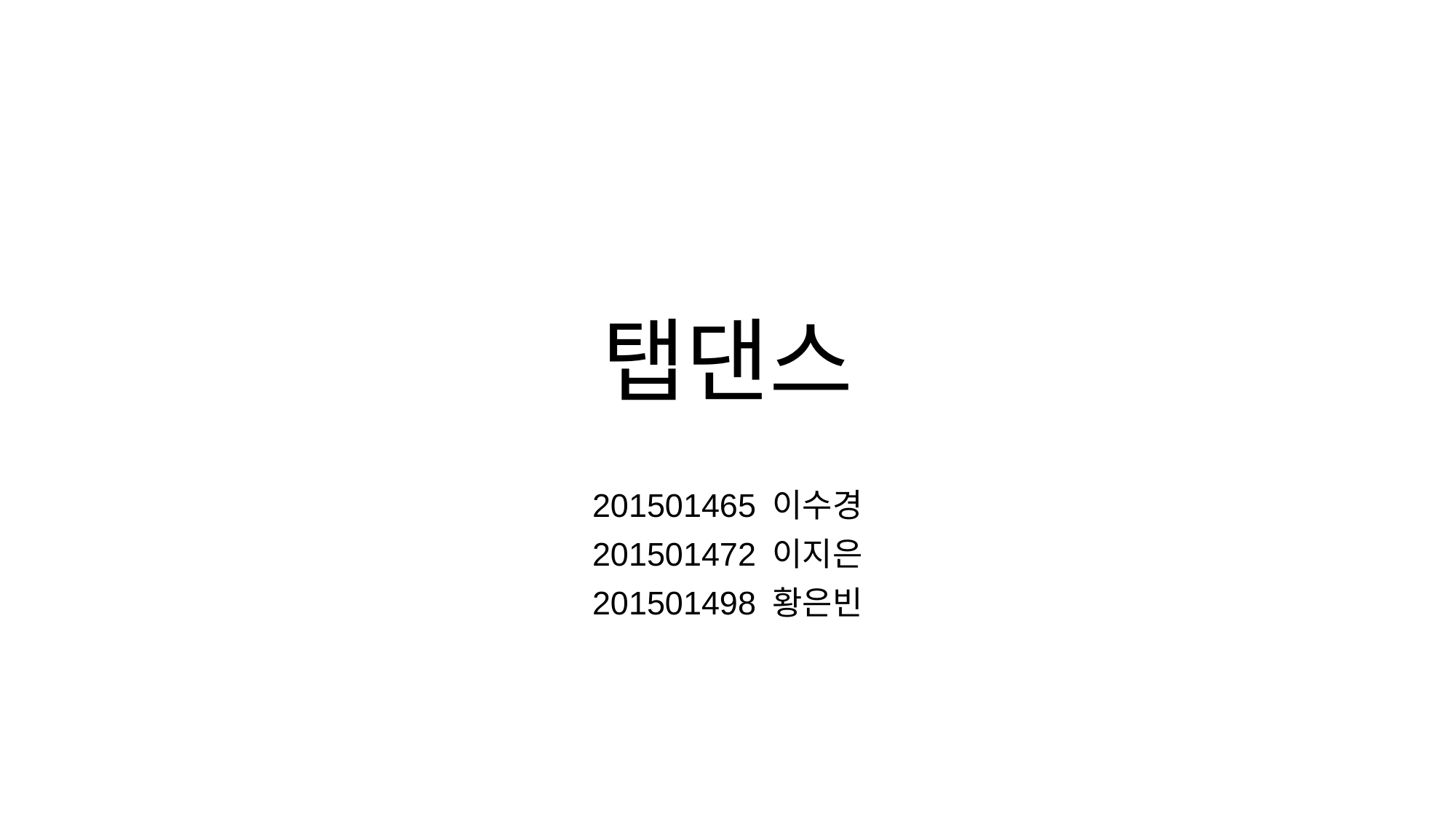

# 탭댄스

201501465 이수경
201501472 이지은
201501498 황은빈